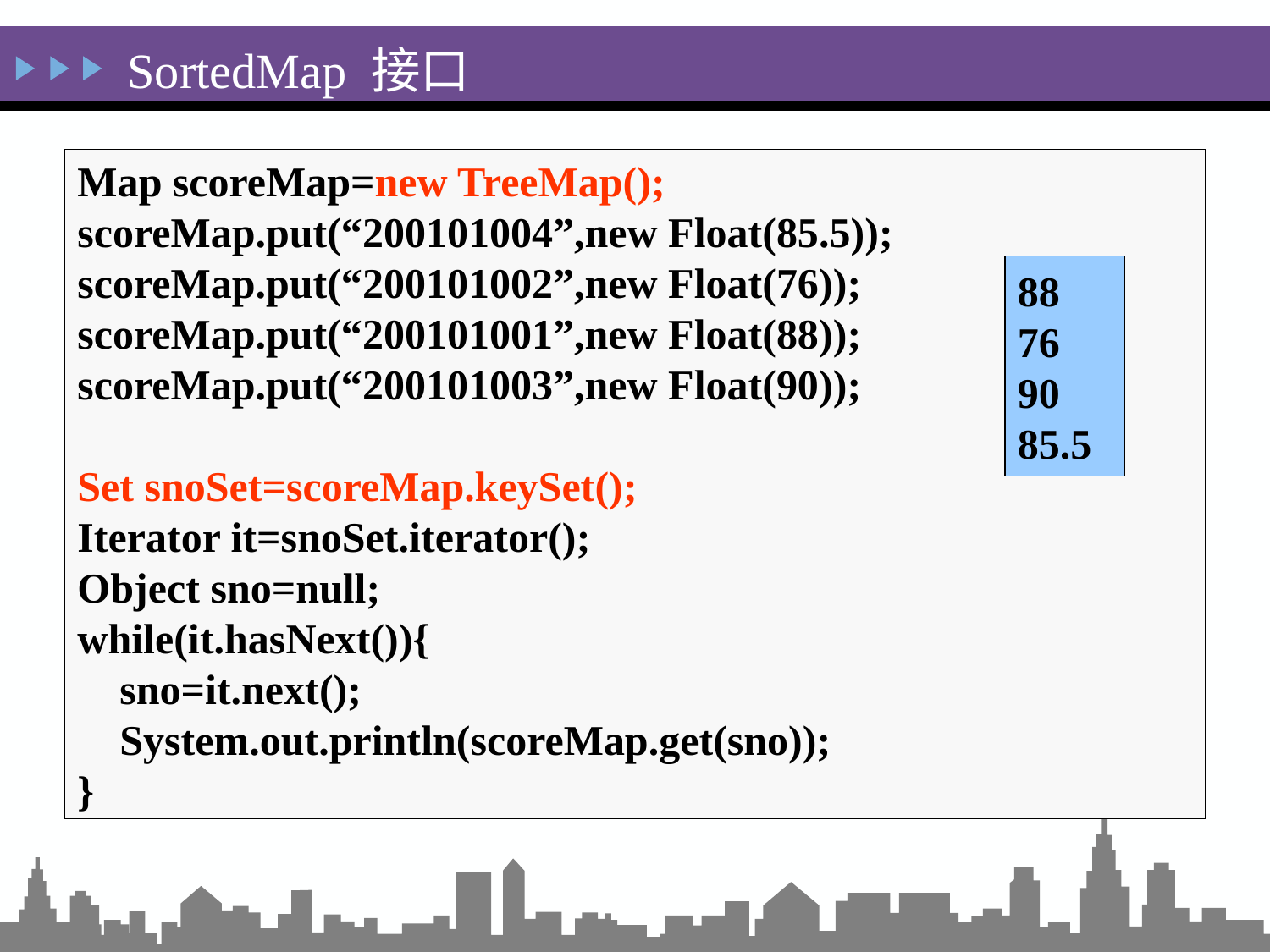

SortedMap 接口
Map scoreMap=new TreeMap();
scoreMap.put(“200101004”,new Float(85.5));
scoreMap.put(“200101002”,new Float(76));
scoreMap.put(“200101001”,new Float(88));
scoreMap.put(“200101003”,new Float(90));

Set snoSet=scoreMap.keySet();
Iterator it=snoSet.iterator();
Object sno=null;
while(it.hasNext()){
    sno=it.next();
    System.out.println(scoreMap.get(sno));
}
88
76
90
85.5